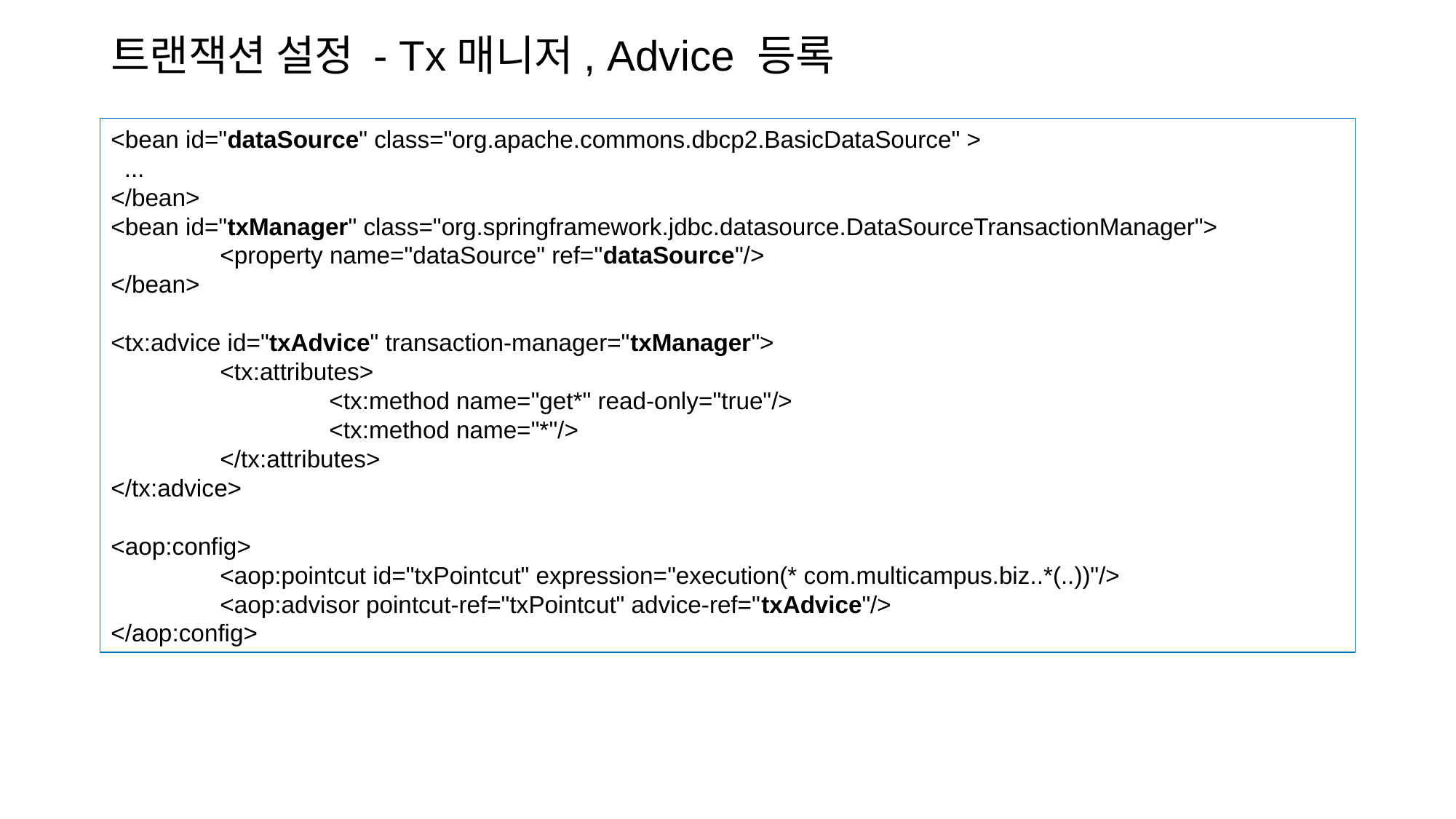

# 트랜잭션 설정 - Tx매니저, Advice 등록

<bean id="dataSource" class="org.apache.commons.dbcp2.BasicDataSource" >
  ...
</bean>
<bean id="txManager" class="org.springframework.jdbc.datasource.DataSourceTransactionManager">
	<property name="dataSource" ref="dataSource"/>
</bean>

<tx:advice id="txAdvice" transaction-manager="txManager">
	<tx:attributes>
		<tx:method name="get*" read-only="true"/>
		<tx:method name="*"/>
	</tx:attributes>
</tx:advice>

<aop:config>
	<aop:pointcut id="txPointcut" expression="execution(* com.multicampus.biz..*(..))"/>
	<aop:advisor pointcut-ref="txPointcut" advice-ref="txAdvice"/>
</aop:config>